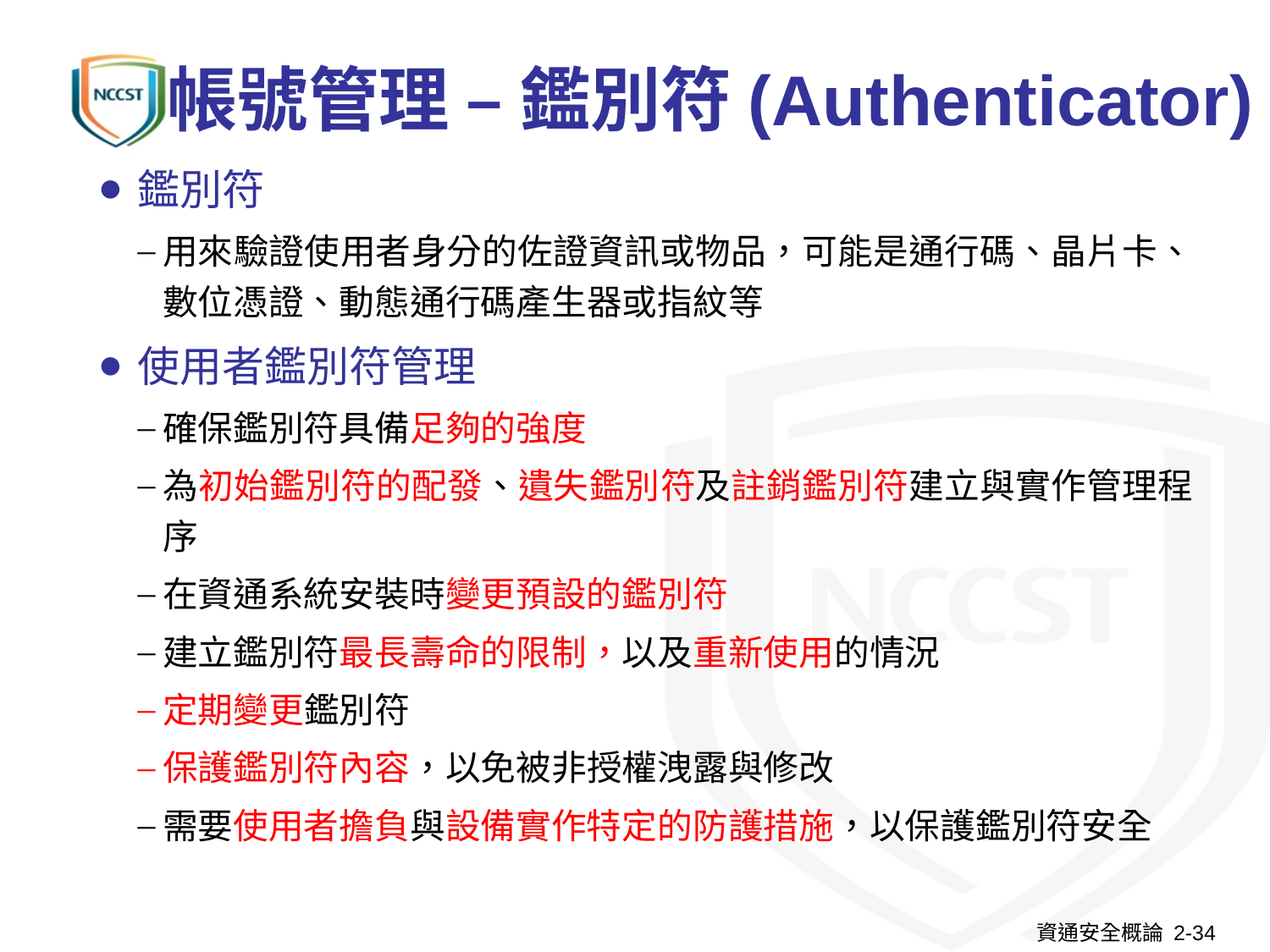

# 帳號管理 – 鑑別符(Authenticator)
鑑別符
用來驗證使用者身分的佐證資訊或物品，可能是通行碼、晶片卡、數位憑證、動態通行碼產生器或指紋等
使用者鑑別符管理
確保鑑別符具備足夠的強度
為初始鑑別符的配發、遺失鑑別符及註銷鑑別符建立與實作管理程序
在資通系統安裝時變更預設的鑑別符
建立鑑別符最長壽命的限制，以及重新使用的情況
定期變更鑑別符
保護鑑別符內容，以免被非授權洩露與修改
需要使用者擔負與設備實作特定的防護措施，以保護鑑別符安全